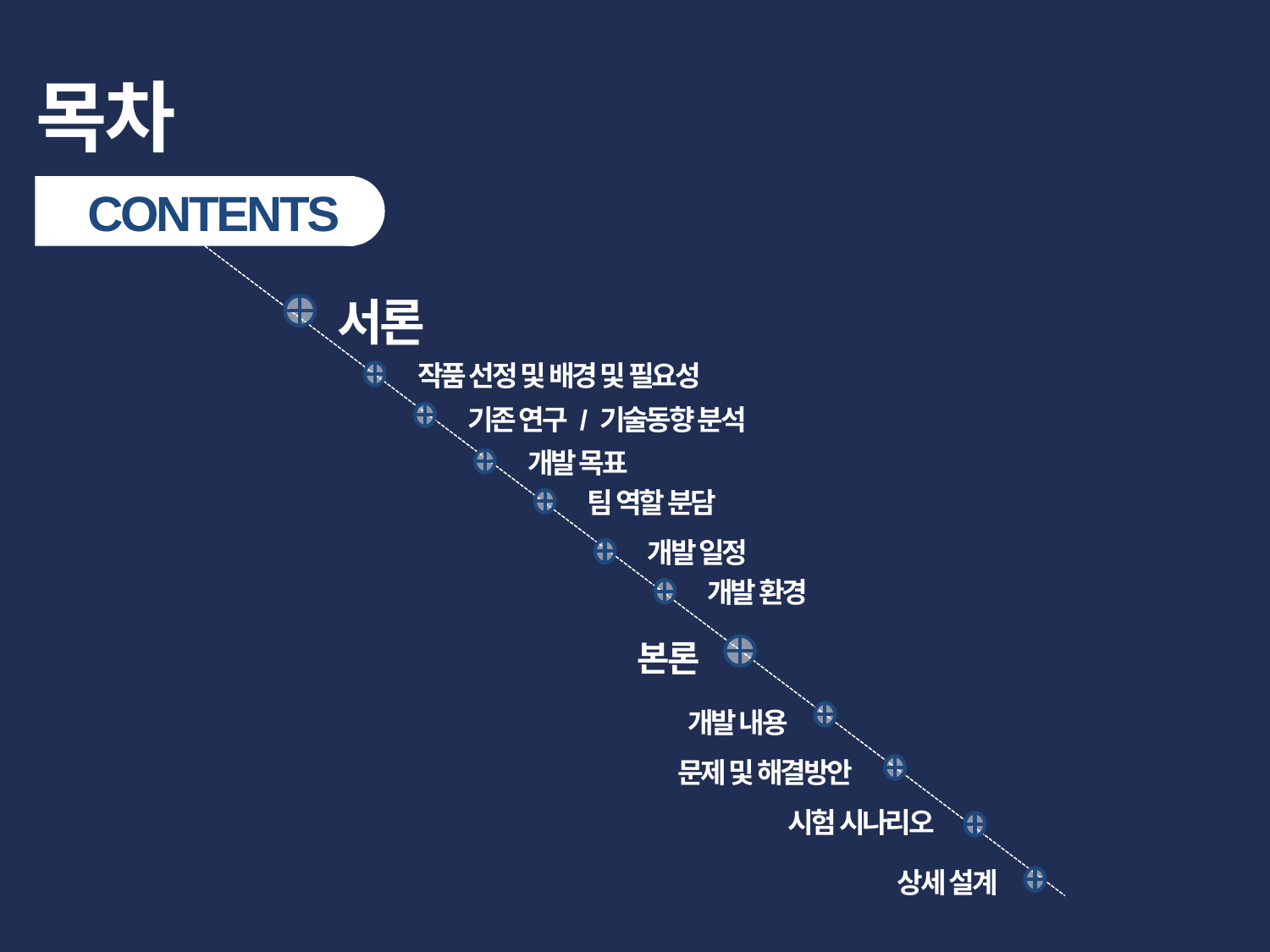

목차

CONTENTS
서론

작품 선정 및 배경 및 필요성

기존 연구 / 기술동향 분석

개발 목표

팀 역할 분담

개발 일정

개발 환경

본론

개발 내용

문제 및 해결방안

시험 시나리오

상세 설계